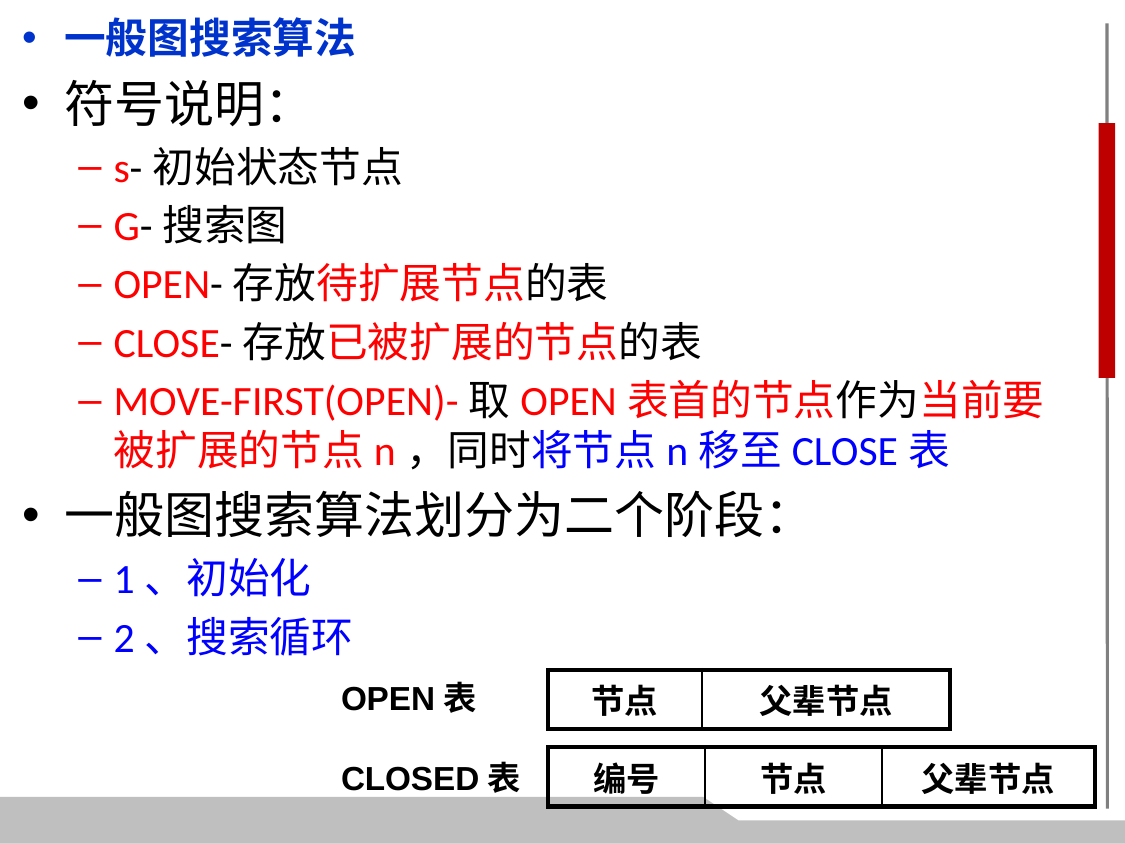

一般图搜索算法
符号说明：
s-初始状态节点
G-搜索图
OPEN-存放待扩展节点的表
CLOSE-存放已被扩展的节点的表
MOVE-FIRST(OPEN)-取OPEN表首的节点作为当前要被扩展的节点n，同时将节点n移至CLOSE表
一般图搜索算法划分为二个阶段：
1、初始化
2、搜索循环
OPEN表

CLOSED表
| 节点 | 父辈节点 |
| --- | --- |
| 编号 | 节点 | 父辈节点 |
| --- | --- | --- |